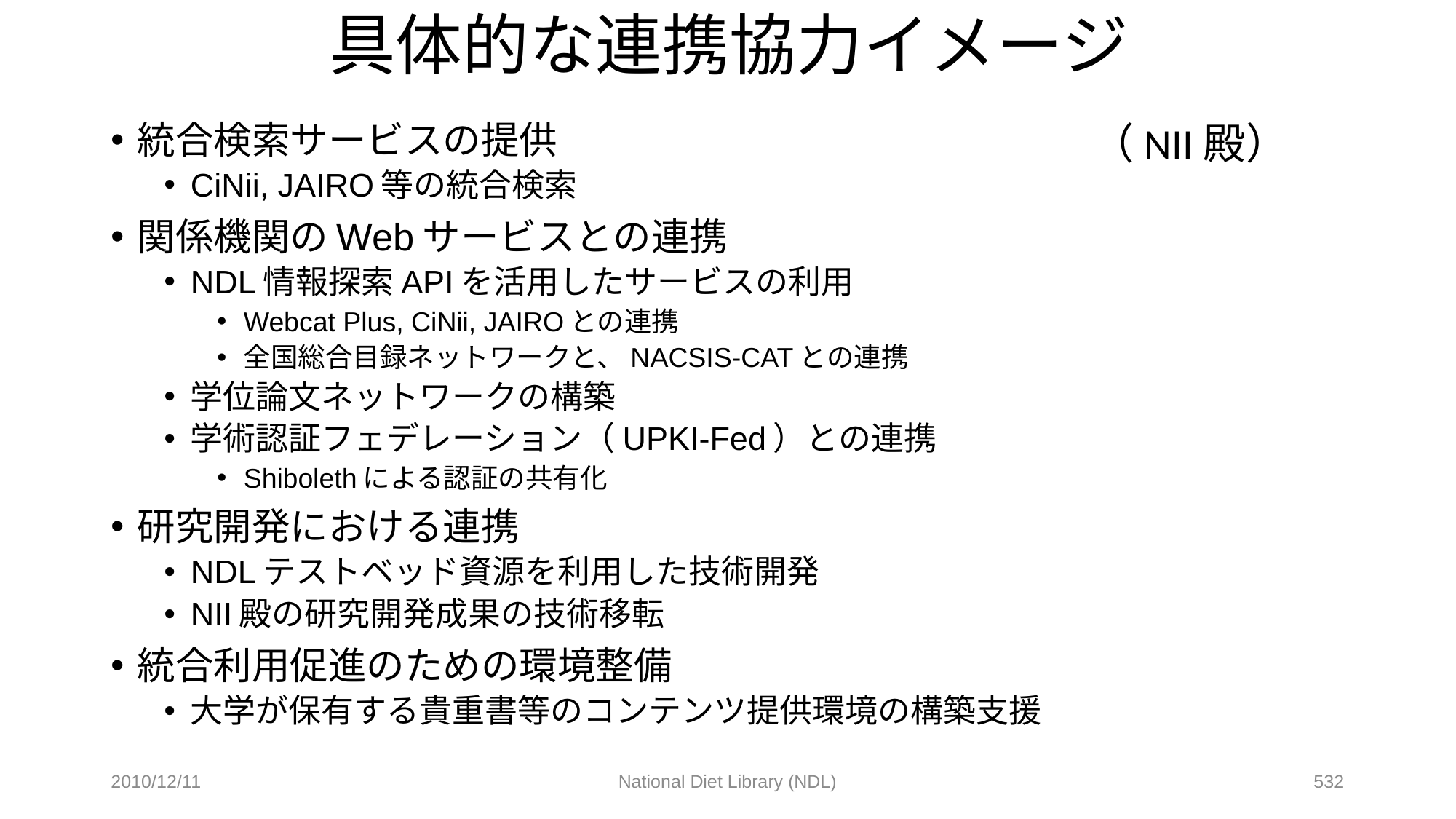

# 具体的な連携協力イメージ
（NII殿）
統合検索サービスの提供
CiNii, JAIRO等の統合検索
関係機関のWebサービスとの連携
NDL情報探索APIを活用したサービスの利用
Webcat Plus, CiNii, JAIROとの連携
全国総合目録ネットワークと、NACSIS-CATとの連携
学位論文ネットワークの構築
学術認証フェデレーション（UPKI-Fed）との連携
Shibolethによる認証の共有化
研究開発における連携
NDLテストベッド資源を利用した技術開発
NII殿の研究開発成果の技術移転
統合利用促進のための環境整備
大学が保有する貴重書等のコンテンツ提供環境の構築支援
2010/12/11
National Diet Library (NDL)
532